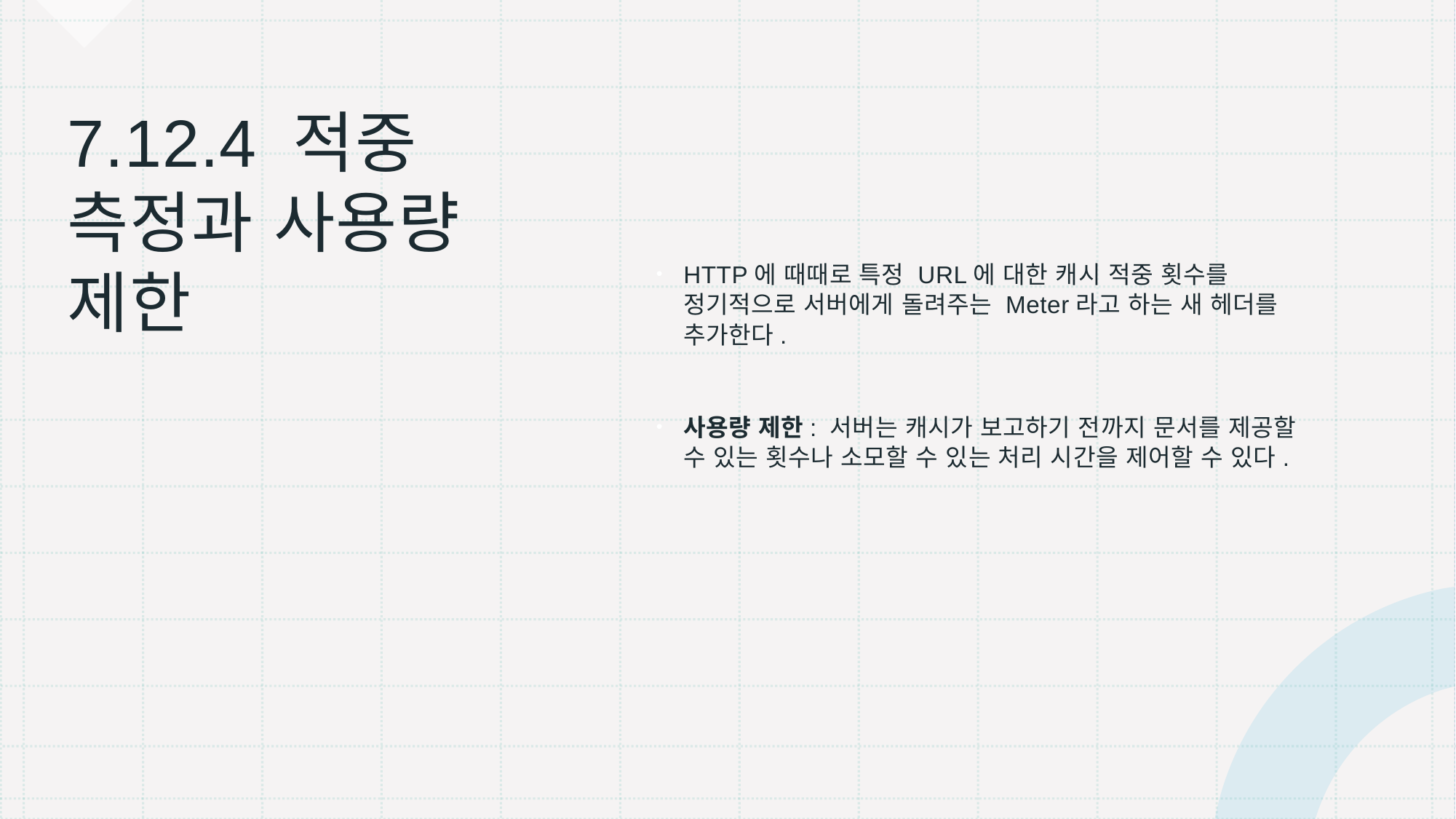

HTTP에 때때로 특정 URL에 대한 캐시 적중 횟수를 정기적으로 서버에게 돌려주는 Meter라고 하는 새 헤더를 추가한다.

사용량 제한: 서버는 캐시가 보고하기 전까지 문서를 제공할 수 있는 횟수나 소모할 수 있는 처리 시간을 제어할 수 있다.

# 7.12.4 적중 측정과 사용량 제한